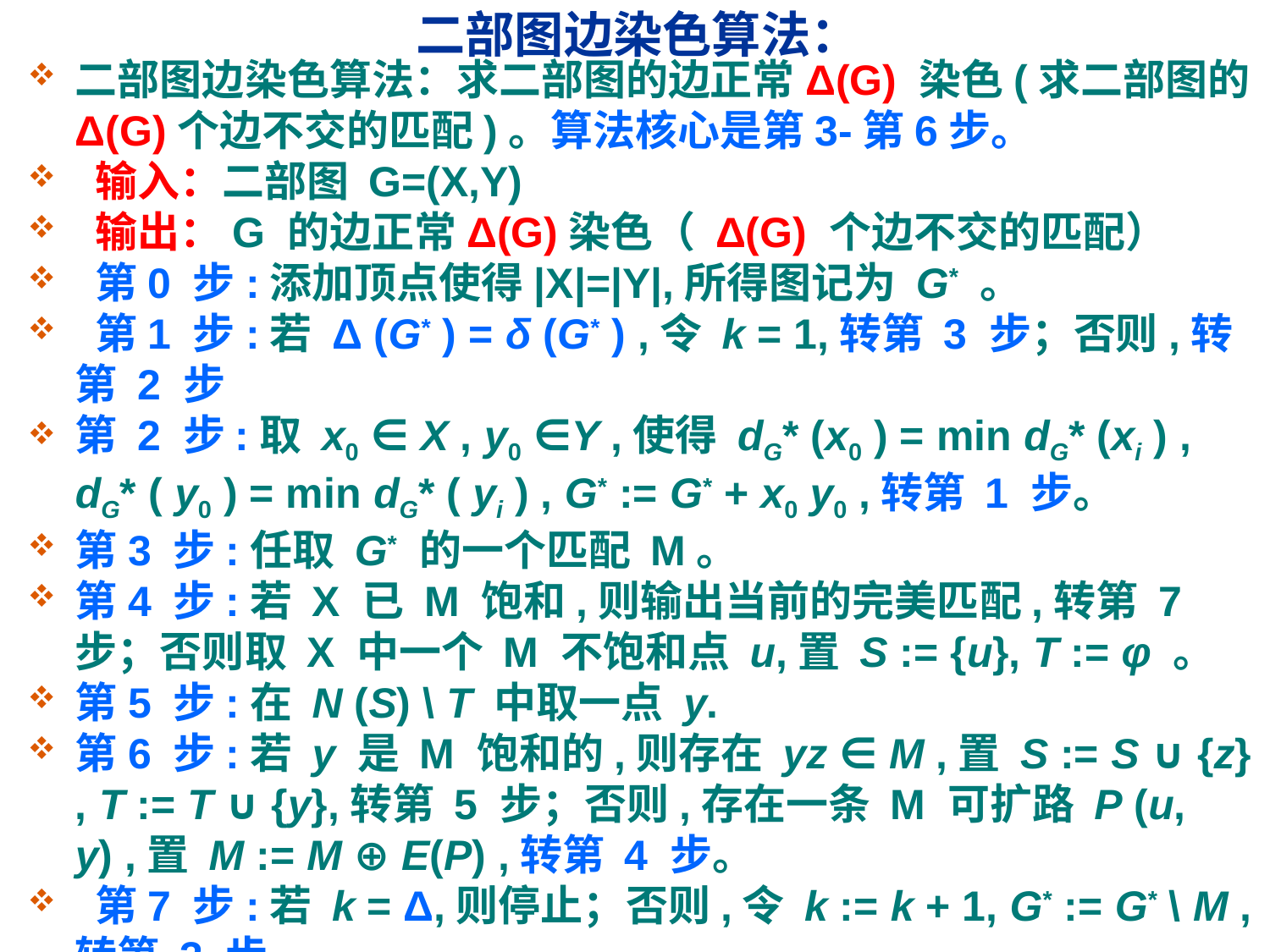

# 二部图边染色算法：
二部图边染色算法：求二部图的边正常Δ(G) 染色(求二部图的Δ(G)个边不交的匹配)。算法核心是第3-第6步。
 输入：二部图 G=(X,Y)
 输出：G 的边正常Δ(G)染色（ Δ(G) 个边不交的匹配）
 第0 步:添加顶点使得|X|=|Y|,所得图记为 G* 。
 第1 步:若 Δ (G* ) = δ (G* ) ,令 k = 1,转第 3 步；否则,转第 2 步
第 2 步:取 x0 ∈ X , y0 ∈Y ,使得 dG* (x0 ) = min dG* (xi ) , dG* ( y0 ) = min dG* ( yi ) , G* := G* + x0 y0 ,转第 1 步。
第3 步:任取 G* 的一个匹配 M。
第4 步:若 X 已 M 饱和,则输出当前的完美匹配,转第 7 步；否则取 X 中一个 M 不饱和点 u,置 S := {u}, T := φ 。
第5 步:在 N (S) \ T 中取一点 y.
第6 步:若 y 是 M 饱和的,则存在 yz ∈ M ,置 S := S ∪ {z} , T := T ∪ {y},转第 5 步；否则,存在一条 M 可扩路 P (u, y) ,置 M := M ⊕ E(P) ,转第 4 步。
 第7 步:若 k = Δ,则停止；否则,令 k := k + 1, G* := G* \ M ,转第 3 步。